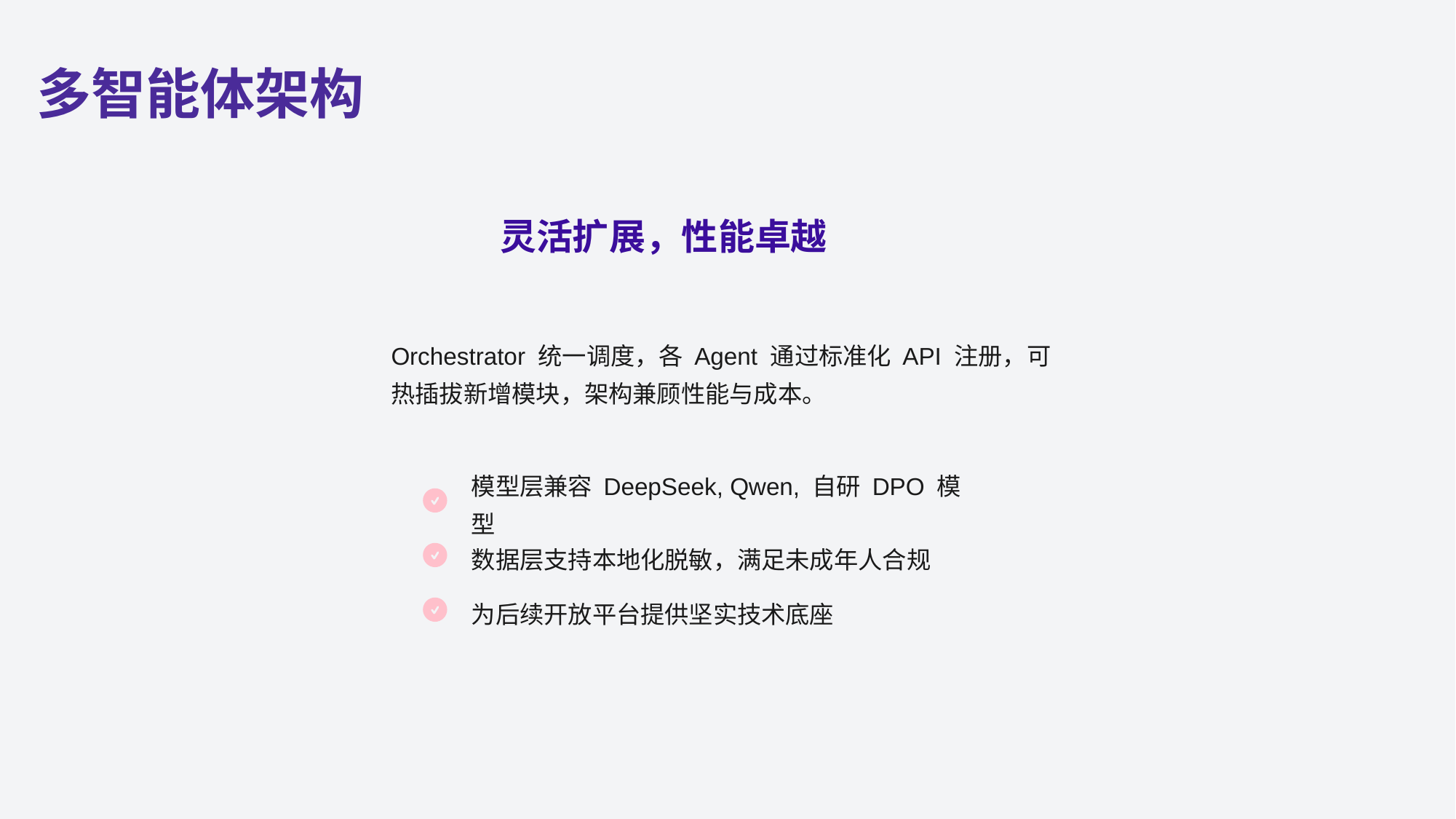

多智能体架构
灵活扩展，性能卓越
Orchestrator 统一调度，各 Agent 通过标准化 API 注册，可热插拔新增模块，架构兼顾性能与成本。
模型层兼容 DeepSeek, Qwen, 自研 DPO 模型

数据层支持本地化脱敏，满足未成年人合规

为后续开放平台提供坚实技术底座